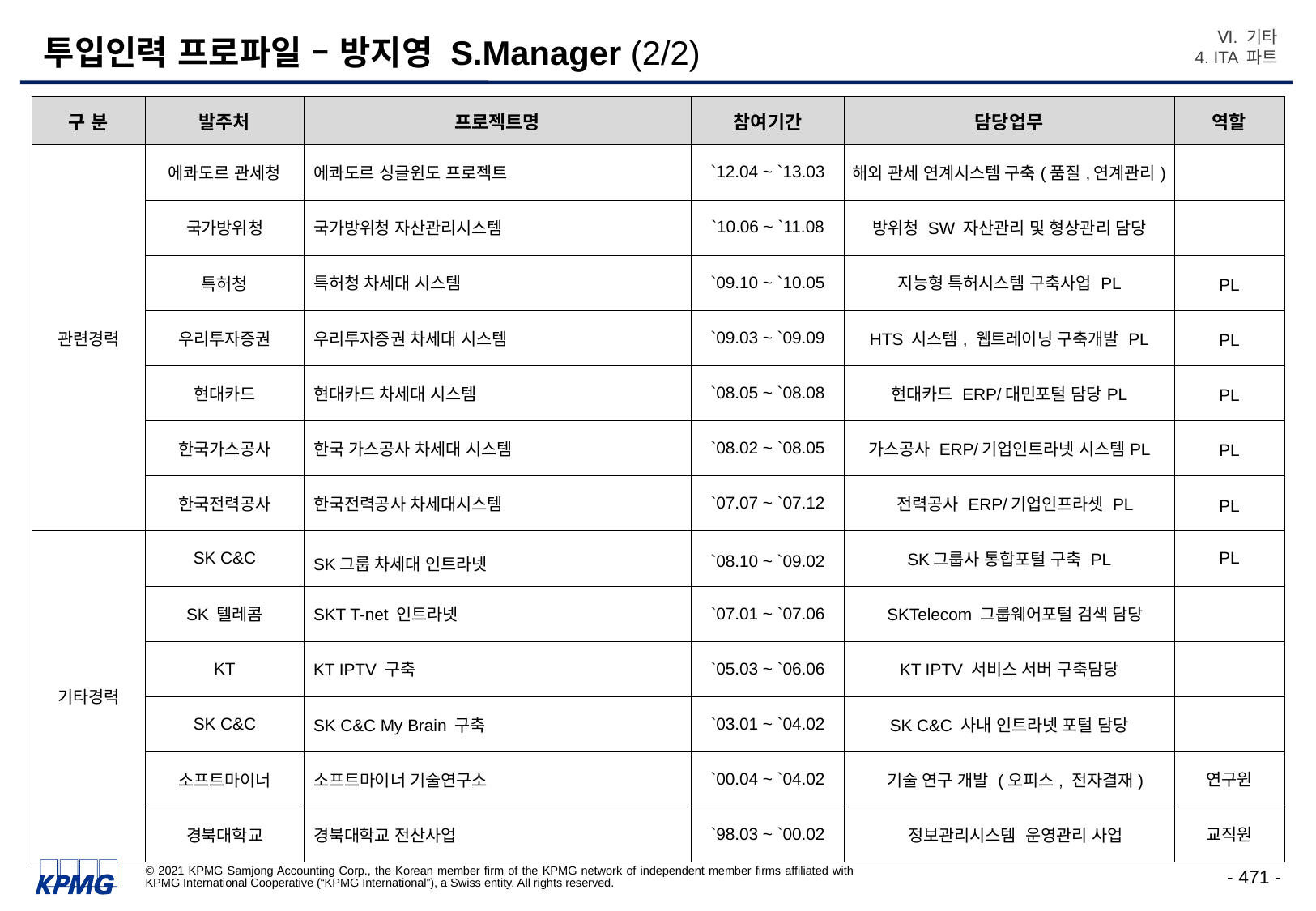

Ⅵ. 기타
4. ITA 파트
# 투입인력 프로파일 – 방지영 S.Manager (2/2)
| 구 분 | 발주처 | 프로젝트명 | 참여기간 | 담당업무 | 역할 |
| --- | --- | --- | --- | --- | --- |
| 관련경력 | 에콰도르 관세청 | 에콰도르 싱글윈도 프로젝트 | `12.04 ~ `13.03 | 해외 관세 연계시스템 구축(품질,연계관리) |  |
|  | 국가방위청 | 국가방위청 자산관리시스템 | `10.06 ~ `11.08 | 방위청 SW 자산관리 및 형상관리 담당 |  |
|  | 특허청 | 특허청 차세대 시스템 | `09.10 ~ `10.05 | 지능형 특허시스템 구축사업 PL | PL |
|  | 우리투자증권 | 우리투자증권 차세대 시스템 | `09.03 ~ `09.09 | HTS 시스템, 웹트레이닝 구축개발 PL | PL |
|  | 현대카드 | 현대카드 차세대 시스템 | `08.05 ~ `08.08 | 현대카드 ERP/대민포털 담당PL | PL |
|  | 한국가스공사 | 한국 가스공사 차세대 시스템 | `08.02 ~ `08.05 | 가스공사 ERP/기업인트라넷 시스템PL | PL |
|  | 한국전력공사 | 한국전력공사 차세대시스템 | `07.07 ~ `07.12 | 전력공사 ERP/기업인프라셋 PL | PL |
| 기타경력 | SK C&C | SK그룹 차세대 인트라넷 | `08.10 ~ `09.02 | SK그룹사 통합포털 구축 PL | PL |
|  | SK 텔레콤 | SKT T-net 인트라넷 | `07.01 ~ `07.06 | SKTelecom 그룹웨어포털 검색 담당 |  |
|  | KT | KT IPTV 구축 | `05.03 ~ `06.06 | KT IPTV 서비스 서버 구축담당 |  |
|  | SK C&C | SK C&C My Brain 구축 | `03.01 ~ `04.02 | SK C&C 사내 인트라넷 포털 담당 |  |
|  | 소프트마이너 | 소프트마이너 기술연구소 | `00.04 ~ `04.02 | 기술 연구 개발 (오피스, 전자결재) | 연구원 |
|  | 경북대학교 | 경북대학교 전산사업 | `98.03 ~ `00.02 | 정보관리시스템 운영관리 사업 | 교직원 |